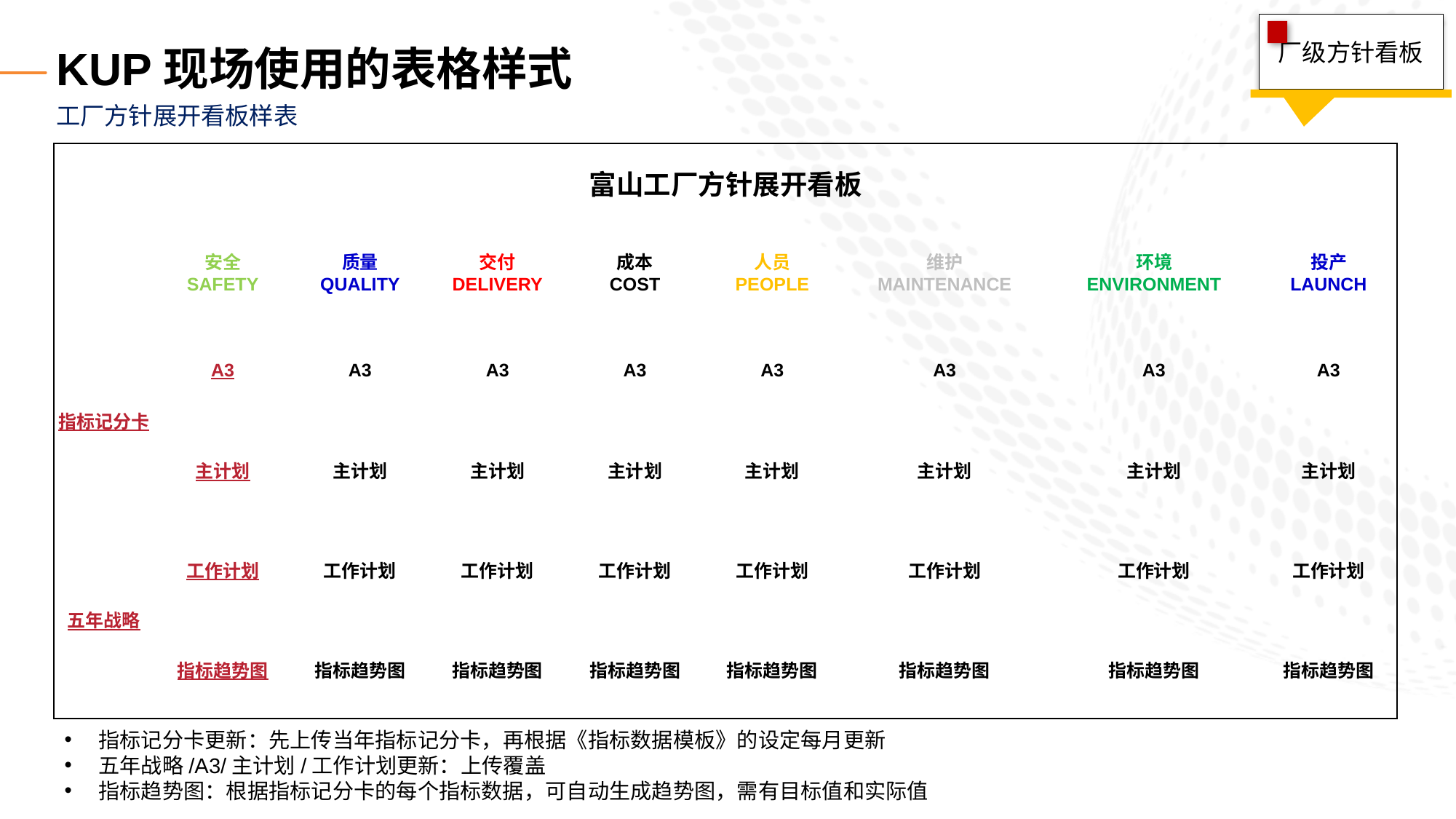

# KUP现场使用的表格样式
厂级方针看板

工厂方针展开看板样表
| 富山工厂方针展开看板 |  |  |  |  |  |  |  |  |
| --- | --- | --- | --- | --- | --- | --- | --- | --- |
|  | 安全 SAFETY | 质量 QUALITY | 交付 DELIVERY | 成本 COST | 人员 PEOPLE | 维护 MAINTENANCE | 环境 ENVIRONMENT | 投产 LAUNCH |
| 指标记分卡 | A3 | A3 | A3 | A3 | A3 | A3 | A3 | A3 |
|  | 主计划 | 主计划 | 主计划 | 主计划 | 主计划 | 主计划 | 主计划 | 主计划 |
| 五年战略 | 工作计划 | 工作计划 | 工作计划 | 工作计划 | 工作计划 | 工作计划 | 工作计划 | 工作计划 |
|  | 指标趋势图 | 指标趋势图 | 指标趋势图 | 指标趋势图 | 指标趋势图 | 指标趋势图 | 指标趋势图 | 指标趋势图 |
指标记分卡更新：先上传当年指标记分卡，再根据《指标数据模板》的设定每月更新
五年战略/A3/主计划/工作计划更新：上传覆盖
指标趋势图：根据指标记分卡的每个指标数据，可自动生成趋势图，需有目标值和实际值